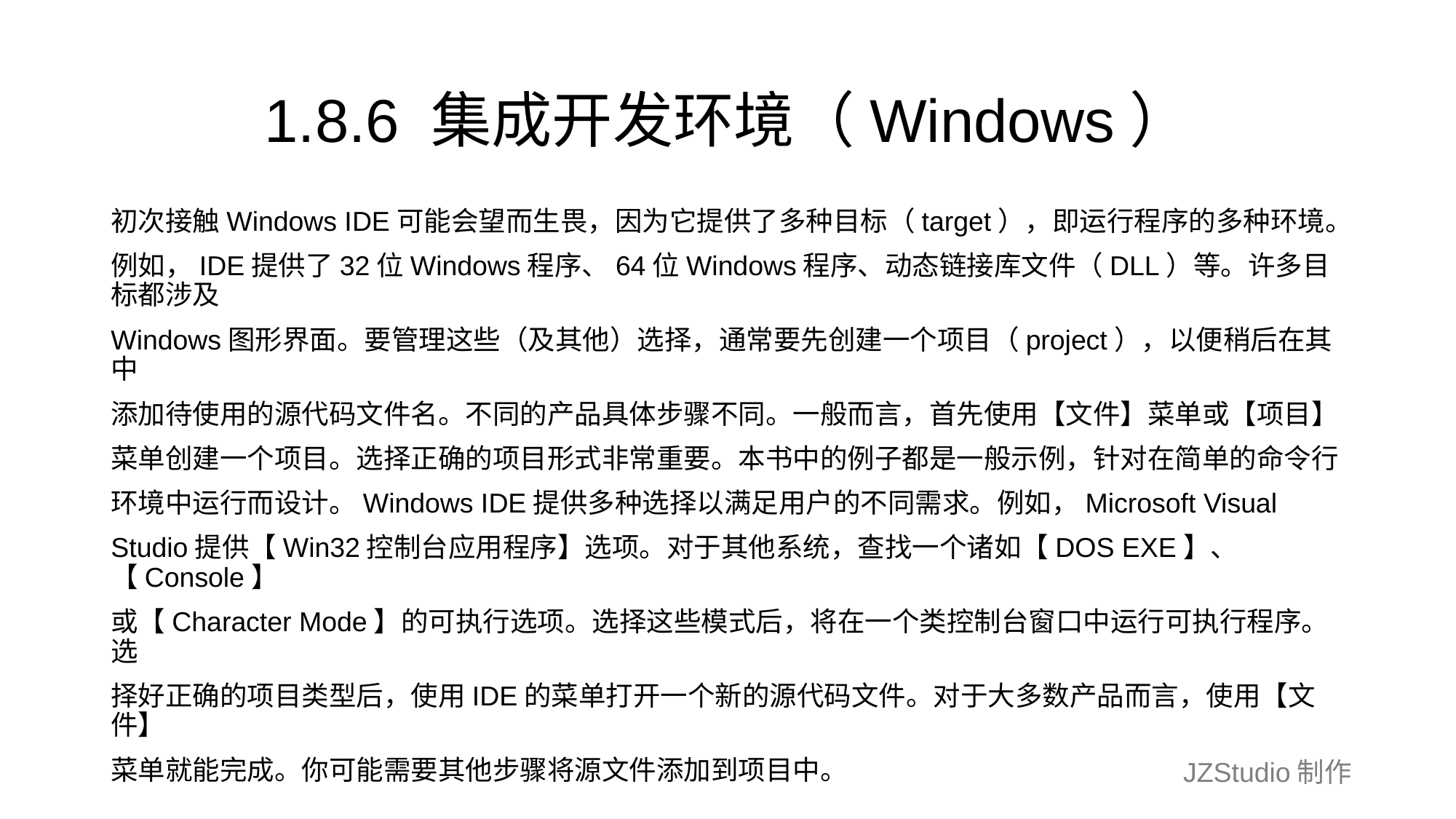

# 1.8.6 集成开发环境（Windows）
初次接触Windows IDE可能会望而生畏，因为它提供了多种目标（target），即运行程序的多种环境。
例如，IDE提供了32位Windows程序、64位Windows程序、动态链接库文件（DLL）等。许多目标都涉及
Windows图形界面。要管理这些（及其他）选择，通常要先创建一个项目（project），以便稍后在其中
添加待使用的源代码文件名。不同的产品具体步骤不同。一般而言，首先使用【文件】菜单或【项目】
菜单创建一个项目。选择正确的项目形式非常重要。本书中的例子都是一般示例，针对在简单的命令行
环境中运行而设计。Windows IDE提供多种选择以满足用户的不同需求。例如，Microsoft Visual
Studio提供【Win32控制台应用程序】选项。对于其他系统，查找一个诸如【DOS EXE】、【Console】
或【Character Mode】的可执行选项。选择这些模式后，将在一个类控制台窗口中运行可执行程序。选
择好正确的项目类型后，使用IDE的菜单打开一个新的源代码文件。对于大多数产品而言，使用【文件】
菜单就能完成。你可能需要其他步骤将源文件添加到项目中。